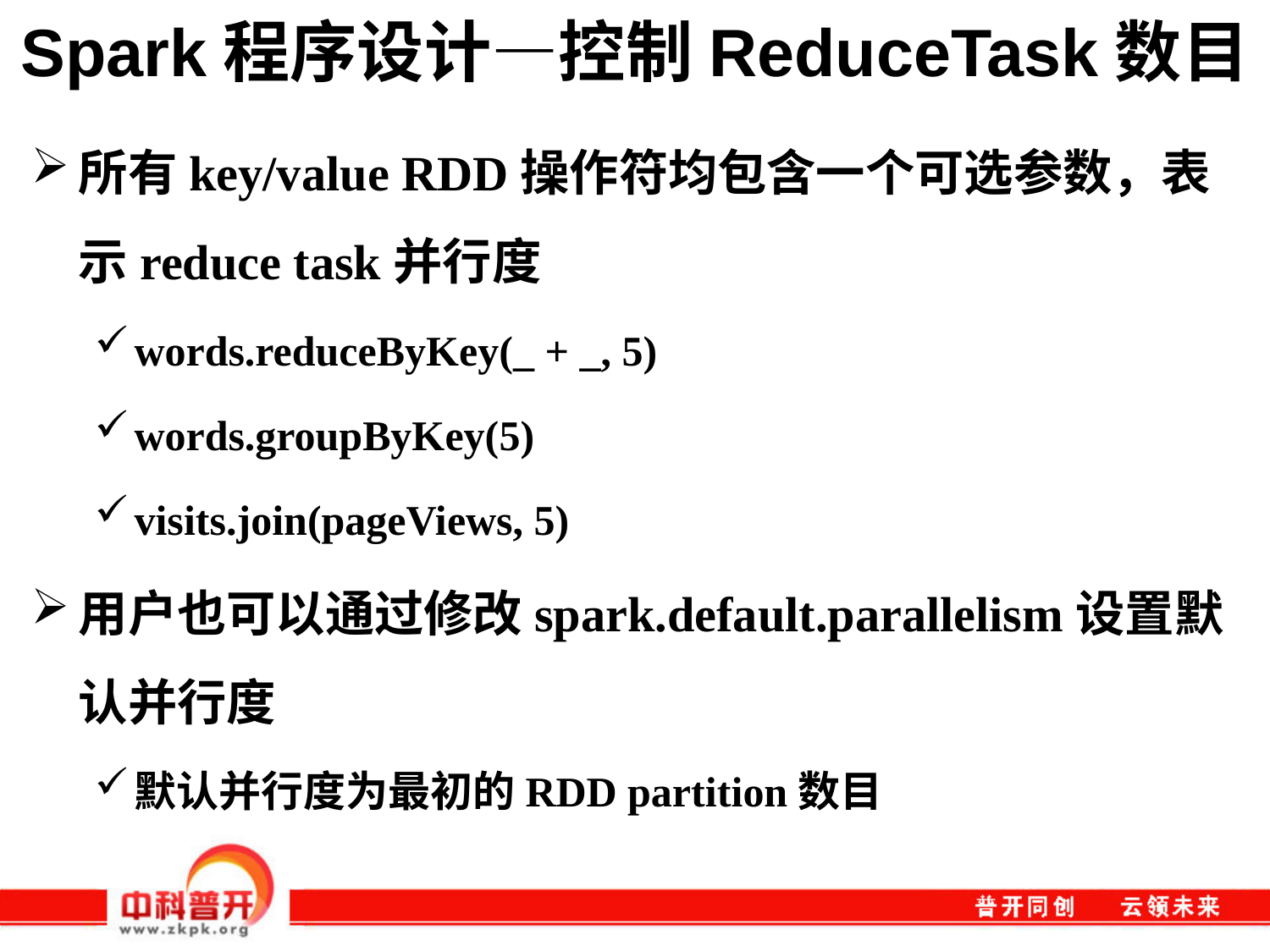

# Spark程序设计—控制ReduceTask数目
所有key/value RDD操作符均包含一个可选参数，表示reduce task并行度
words.reduceByKey(_ + _, 5)
words.groupByKey(5)
visits.join(pageViews, 5)
用户也可以通过修改spark.default.parallelism设置默认并行度
默认并行度为最初的RDD partition数目